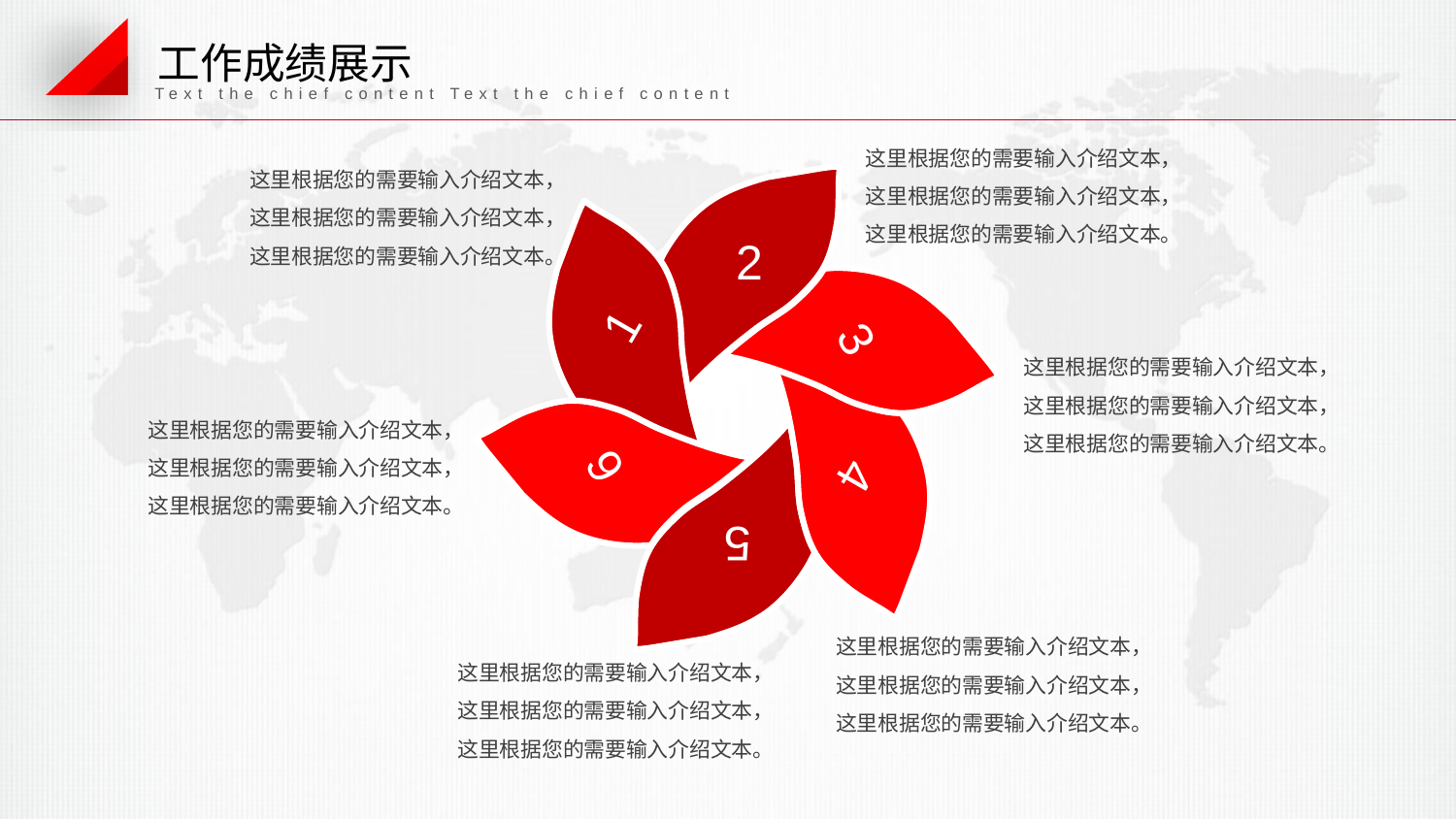

工作成绩展示
Text the chief content Text the chief content
这里根据您的需要输入介绍文本，
这里根据您的需要输入介绍文本，
这里根据您的需要输入介绍文本。
这里根据您的需要输入介绍文本，
这里根据您的需要输入介绍文本，
这里根据您的需要输入介绍文本。
2
3
1
4
这里根据您的需要输入介绍文本，
这里根据您的需要输入介绍文本，
这里根据您的需要输入介绍文本。
5
6
这里根据您的需要输入介绍文本，
这里根据您的需要输入介绍文本，
这里根据您的需要输入介绍文本。
这里根据您的需要输入介绍文本，
这里根据您的需要输入介绍文本，
这里根据您的需要输入介绍文本。
这里根据您的需要输入介绍文本，
这里根据您的需要输入介绍文本，
这里根据您的需要输入介绍文本。